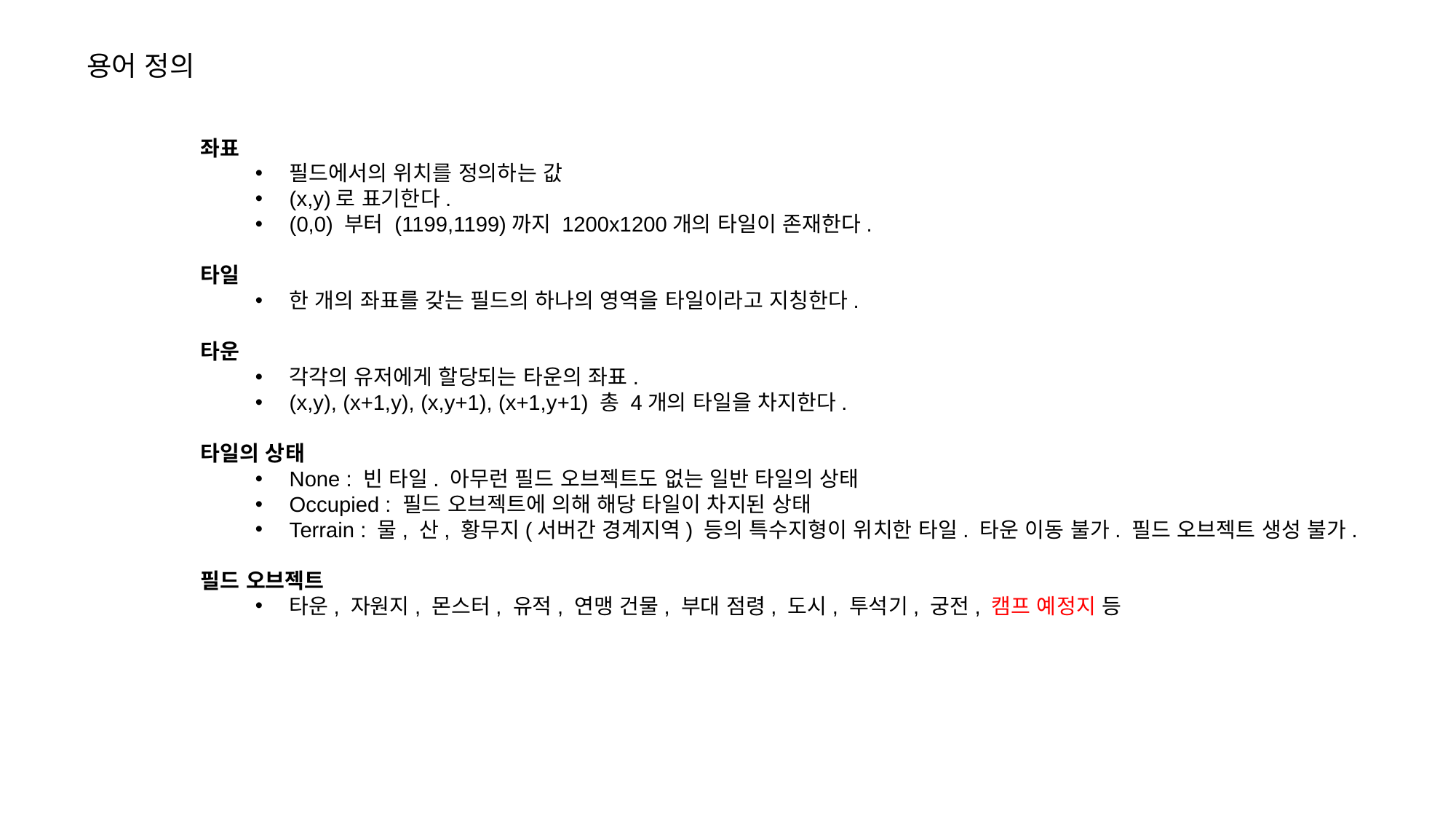

용어 정의
좌표
필드에서의 위치를 정의하는 값
(x,y)로 표기한다.
(0,0) 부터 (1199,1199)까지 1200x1200개의 타일이 존재한다.

타일
한 개의 좌표를 갖는 필드의 하나의 영역을 타일이라고 지칭한다.

타운
각각의 유저에게 할당되는 타운의 좌표.
(x,y), (x+1,y), (x,y+1), (x+1,y+1) 총 4개의 타일을 차지한다.

타일의 상태
None : 빈 타일. 아무런 필드 오브젝트도 없는 일반 타일의 상태
Occupied : 필드 오브젝트에 의해 해당 타일이 차지된 상태
Terrain : 물, 산, 황무지(서버간 경계지역) 등의 특수지형이 위치한 타일. 타운 이동 불가. 필드 오브젝트 생성 불가.

필드 오브젝트
타운, 자원지, 몬스터, 유적, 연맹 건물, 부대 점령, 도시, 투석기, 궁전, 캠프 예정지 등